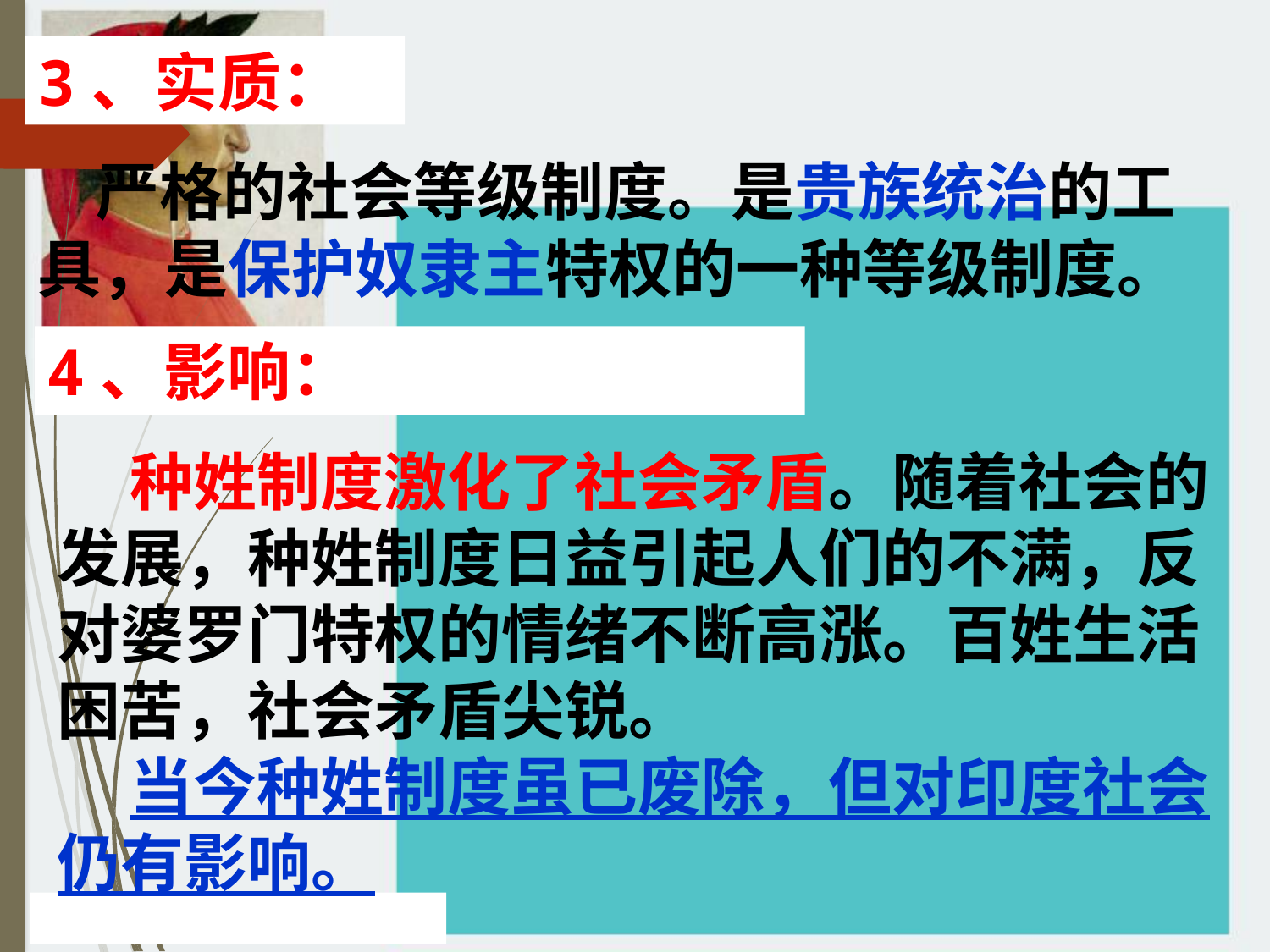

3、实质：
   严格的社会等级制度。是贵族统治的工具，是保护奴隶主特权的一种等级制度。
4、影响：
    种姓制度激化了社会矛盾。随着社会的发展，种姓制度日益引起人们的不满，反对婆罗门特权的情绪不断高涨。百姓生活困苦，社会矛盾尖锐。
    当今种姓制度虽已废除，但对印度社会仍有影响。